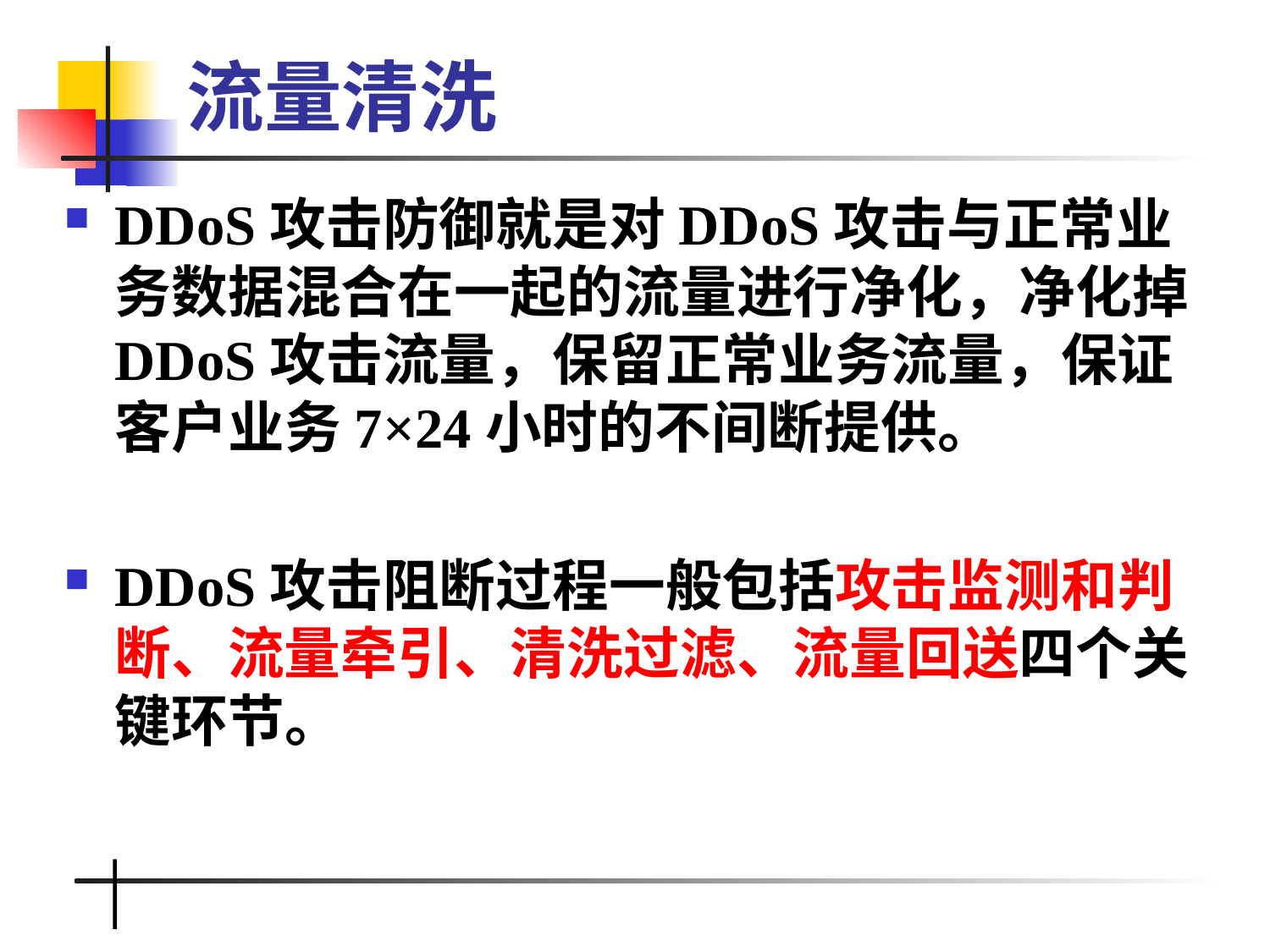

流量清洗
DDoS攻击防御就是对DDoS攻击与正常业务数据混合在一起的流量进行净化，净化掉DDoS攻击流量，保留正常业务流量，保证客户业务7×24小时的不间断提供。

DDoS攻击阻断过程一般包括攻击监测和判断、流量牵引、清洗过滤、流量回送四个关键环节。